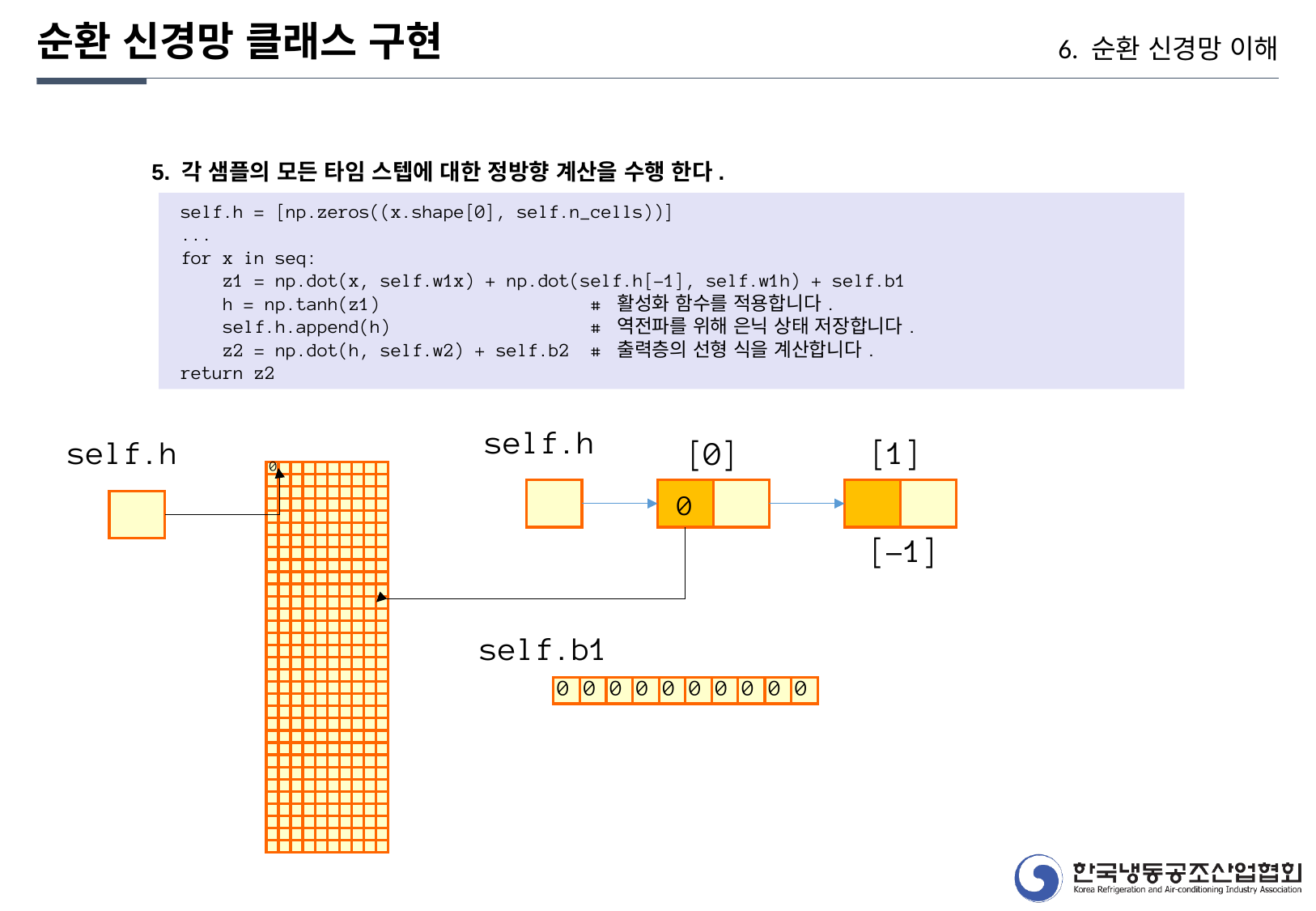

순환 신경망 클래스 구현
6. 순환 신경망 이해
5. 각 샘플의 모든 타임 스텝에 대한 정방향 계산을 수행 한다.
 self.h = [np.zeros((x.shape[0], self.n_cells))]
 ...
 for x in seq:
     z1 = np.dot(x, self.w1x) + np.dot(self.h[-1], self.w1h) + self.b1
     h = np.tanh(z1)                    # 활성화 함수를 적용합니다.
     self.h.append(h)                   # 역전파를 위해 은닉 상태 저장합니다.
     z2 = np.dot(h, self.w2) + self.b2  # 출력층의 선형 식을 계산합니다.
 return z2
self.h
self.h
[1]
[0]
0

0

[-1]
self.b1
0
0
0
0
0
0
0
0
0
0